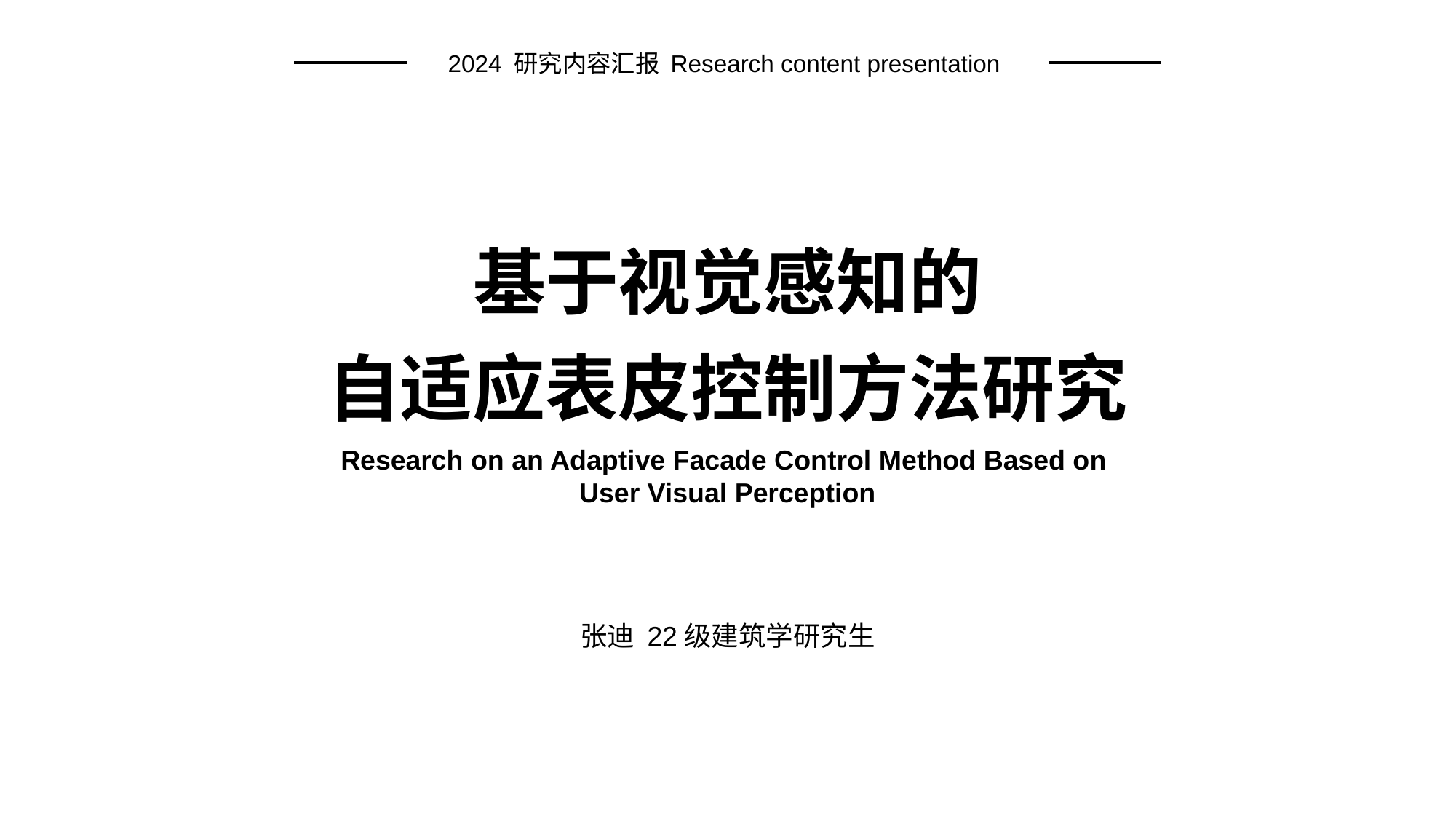

2024 研究内容汇报 Research content presentation
基于视觉感知的
自适应表皮控制方法研究
Research on an Adaptive Facade Control Method Based on
User Visual Perception
张迪 22级建筑学研究生